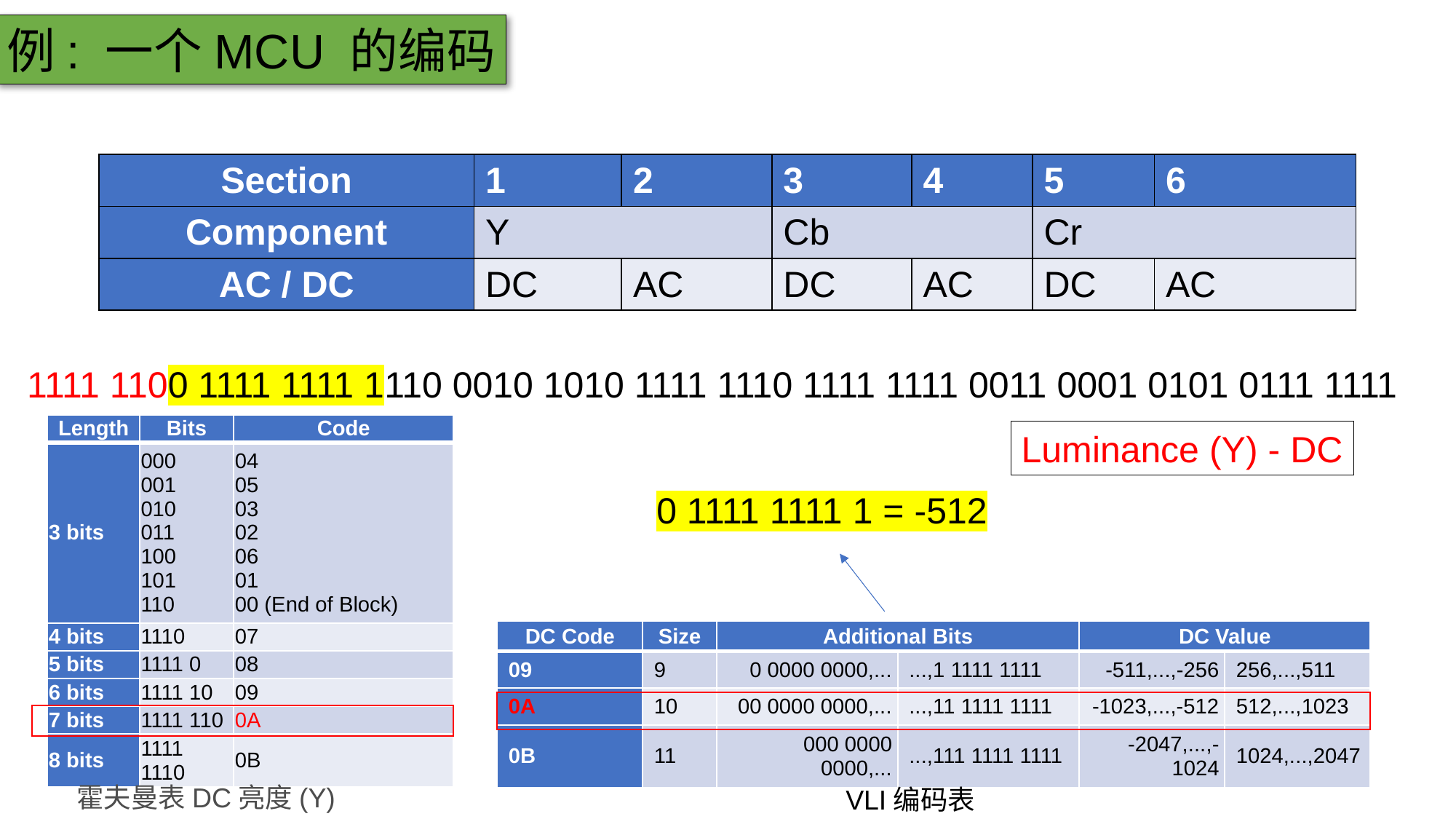

例: 一个MCU 的编码
| Section | 1 | 2 | 3 | 4 | 5 | 6 |
| --- | --- | --- | --- | --- | --- | --- |
| Component | Y |  | Cb |  | Cr |  |
| AC / DC | DC | AC | DC | AC | DC | AC |
1111 1100 1111 1111 1110 0010 1010 1111 1110 1111 1111 0011 0001 0101 0111 1111
| Length | Bits | Code |
| --- | --- | --- |
| 3 bits | 000 001 010 011 100 101 110 | 04 05 03 02 06 01 00 (End of Block) |
| 4 bits | 1110 | 07 |
| 5 bits | 1111 0 | 08 |
| 6 bits | 1111 10 | 09 |
| 7 bits | 1111 110 | 0A |
| 8 bits | 1111 1110 | 0B |
Luminance (Y) - DC
0 1111 1111 1 = -512
| DC Code | Size | Additional Bits |  | DC Value |  |
| --- | --- | --- | --- | --- | --- |
| 09 | 9 | 0 0000 0000,... | ...,1 1111 1111 | -511,...,-256 | 256,...,511 |
| 0A | 10 | 00 0000 0000,... | ...,11 1111 1111 | -1023,...,-512 | 512,...,1023 |
| 0B | 11 | 000 0000 0000,... | ...,111 1111 1111 | -2047,...,-1024 | 1024,...,2047 |

霍夫曼表DC亮度(Y)
VLI编码表